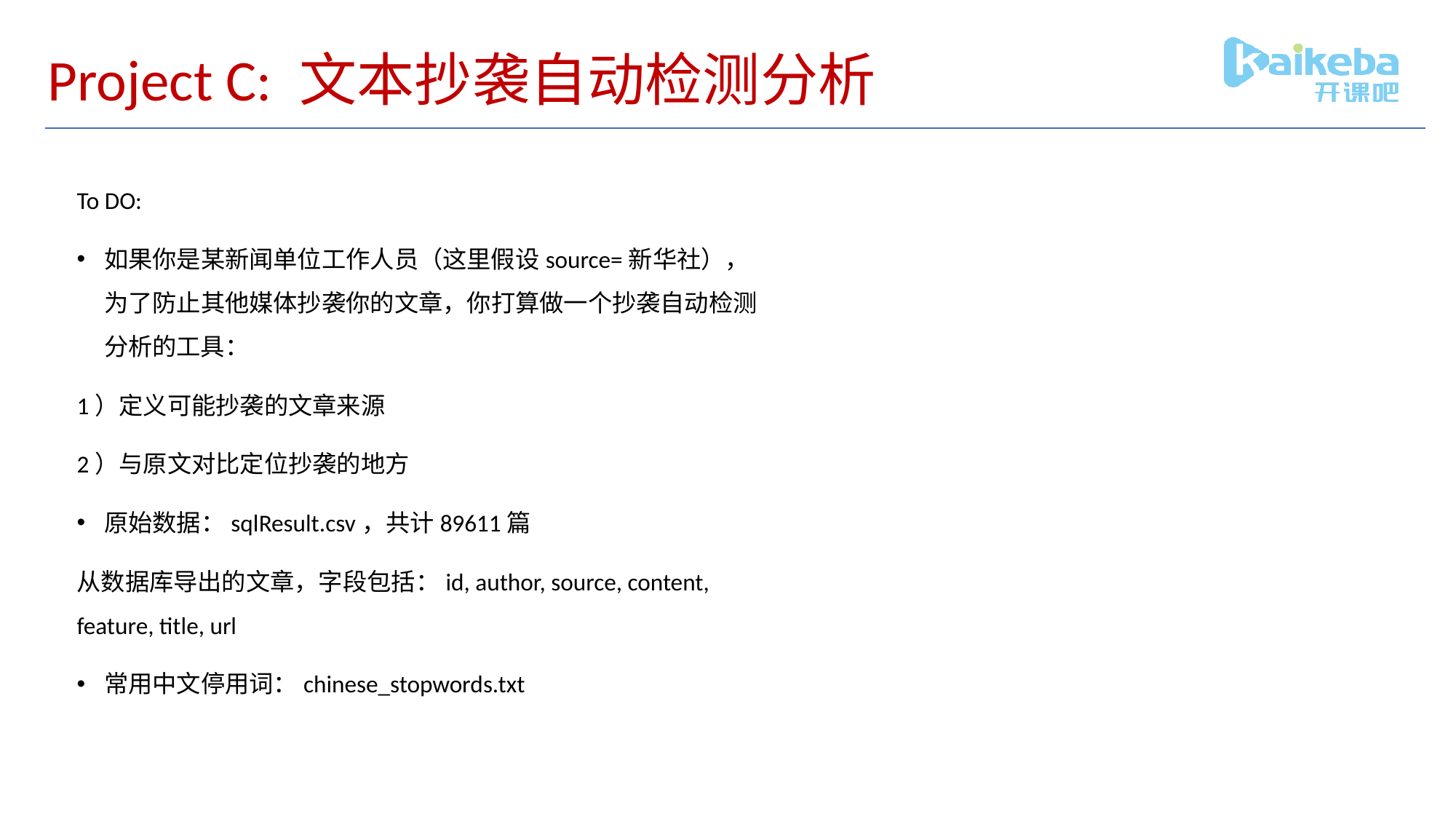

# Project C: 文本抄袭自动检测分析
To DO:
如果你是某新闻单位工作人员（这里假设source=新华社），为了防止其他媒体抄袭你的文章，你打算做一个抄袭自动检测分析的工具：
1）定义可能抄袭的文章来源
2）与原文对比定位抄袭的地方
原始数据：sqlResult.csv，共计89611篇
从数据库导出的文章，字段包括：id, author, source, content, feature, title, url
常用中文停用词：chinese_stopwords.txt